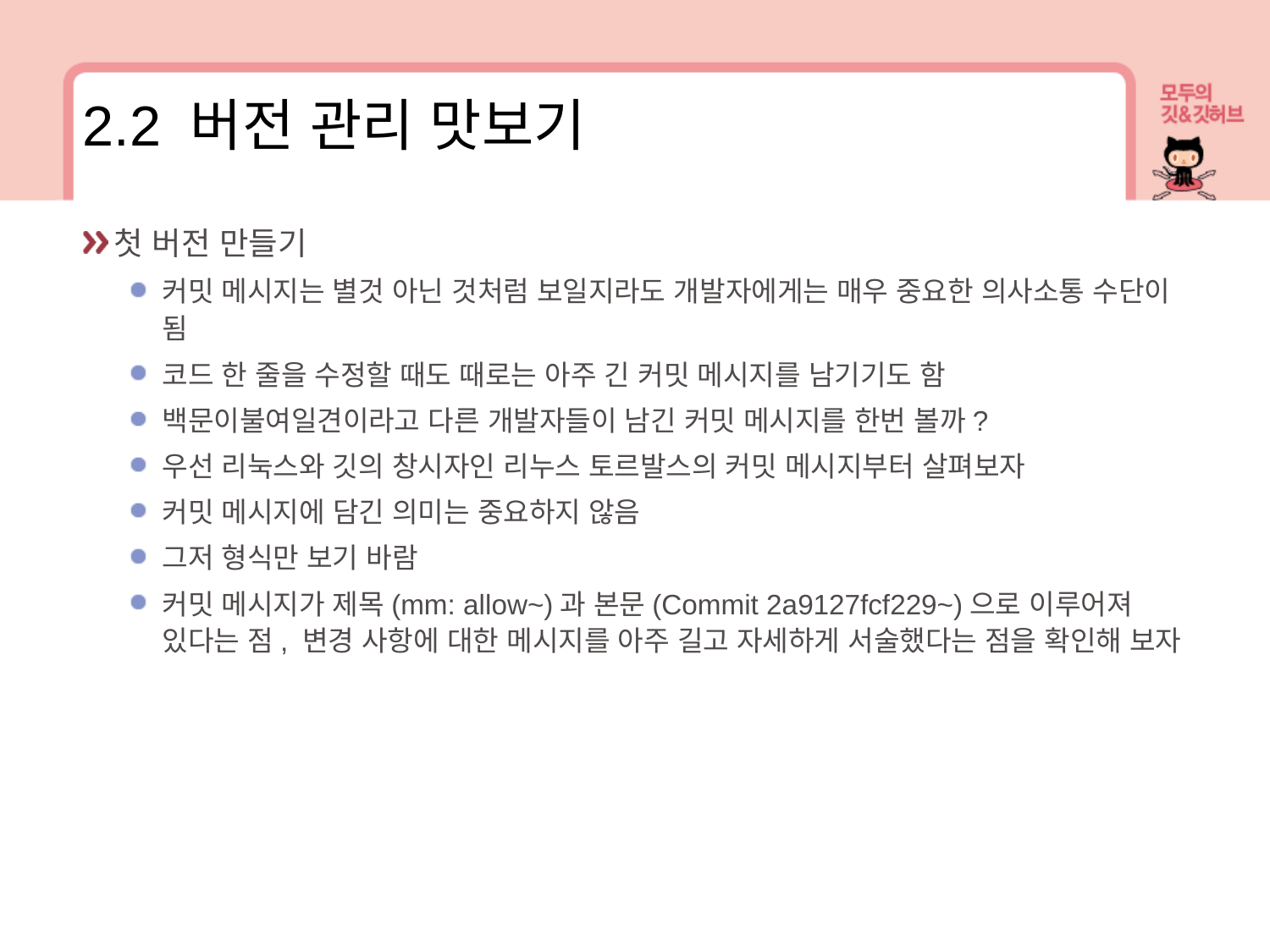

2.2 버전 관리 맛보기
첫 버전 만들기
커밋 메시지는 별것 아닌 것처럼 보일지라도 개발자에게는 매우 중요한 의사소통 수단이 됨
코드 한 줄을 수정할 때도 때로는 아주 긴 커밋 메시지를 남기기도 함
백문이불여일견이라고 다른 개발자들이 남긴 커밋 메시지를 한번 볼까?
우선 리눅스와 깃의 창시자인 리누스 토르발스의 커밋 메시지부터 살펴보자
커밋 메시지에 담긴 의미는 중요하지 않음
그저 형식만 보기 바람
커밋 메시지가 제목(mm: allow~)과 본문(Commit 2a9127fcf229~)으로 이루어져 있다는 점, 변경 사항에 대한 메시지를 아주 길고 자세하게 서술했다는 점을 확인해 보자